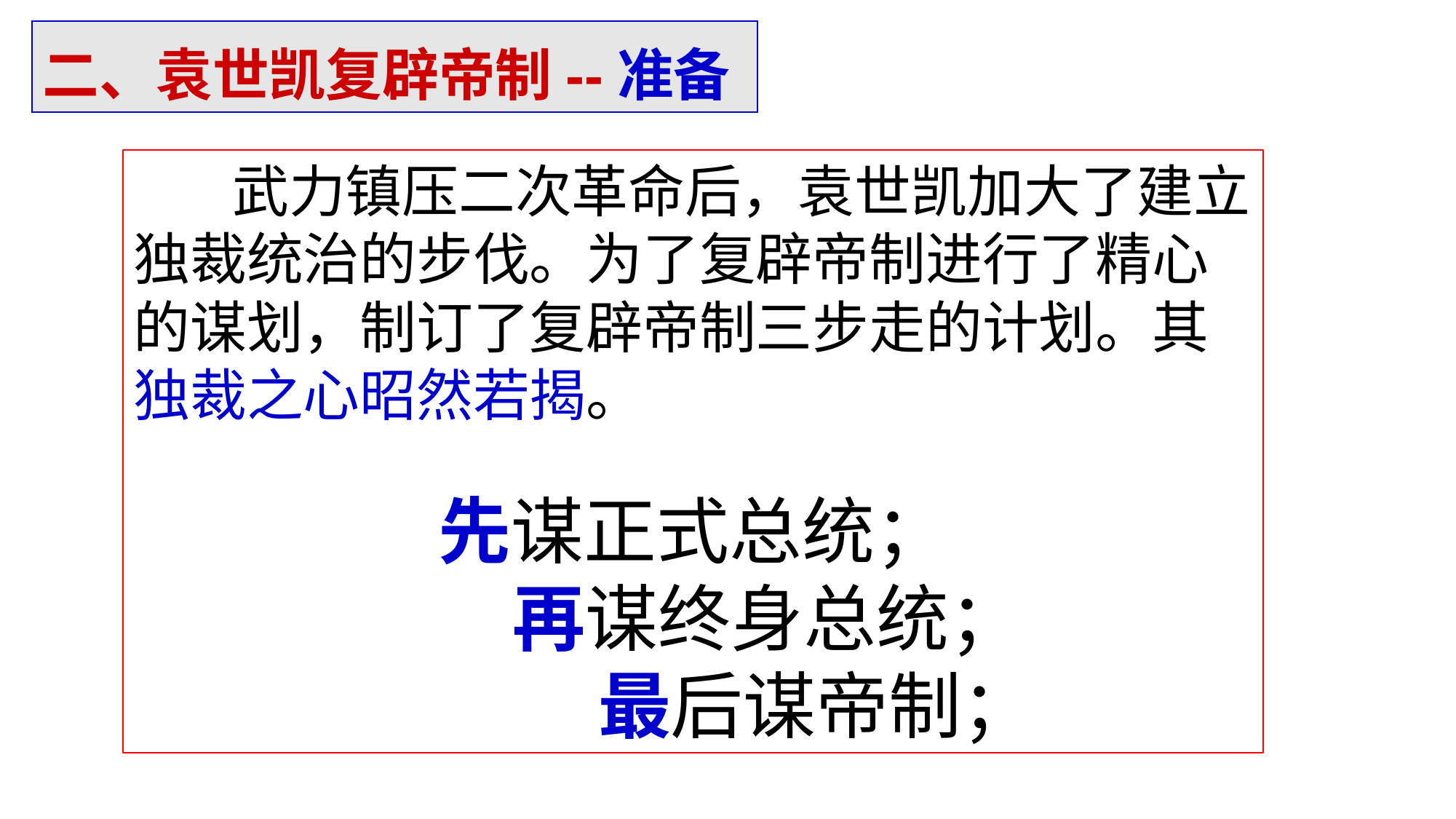

二、袁世凯复辟帝制--准备
        武力镇压二次革命后，袁世凯加大了建立独裁统治的步伐。为了复辟帝制进行了精心的谋划，制订了复辟帝制三步走的计划。其独裁之心昭然若揭。

先谋正式总统；
        再谋终身总统；
              最后谋帝制；